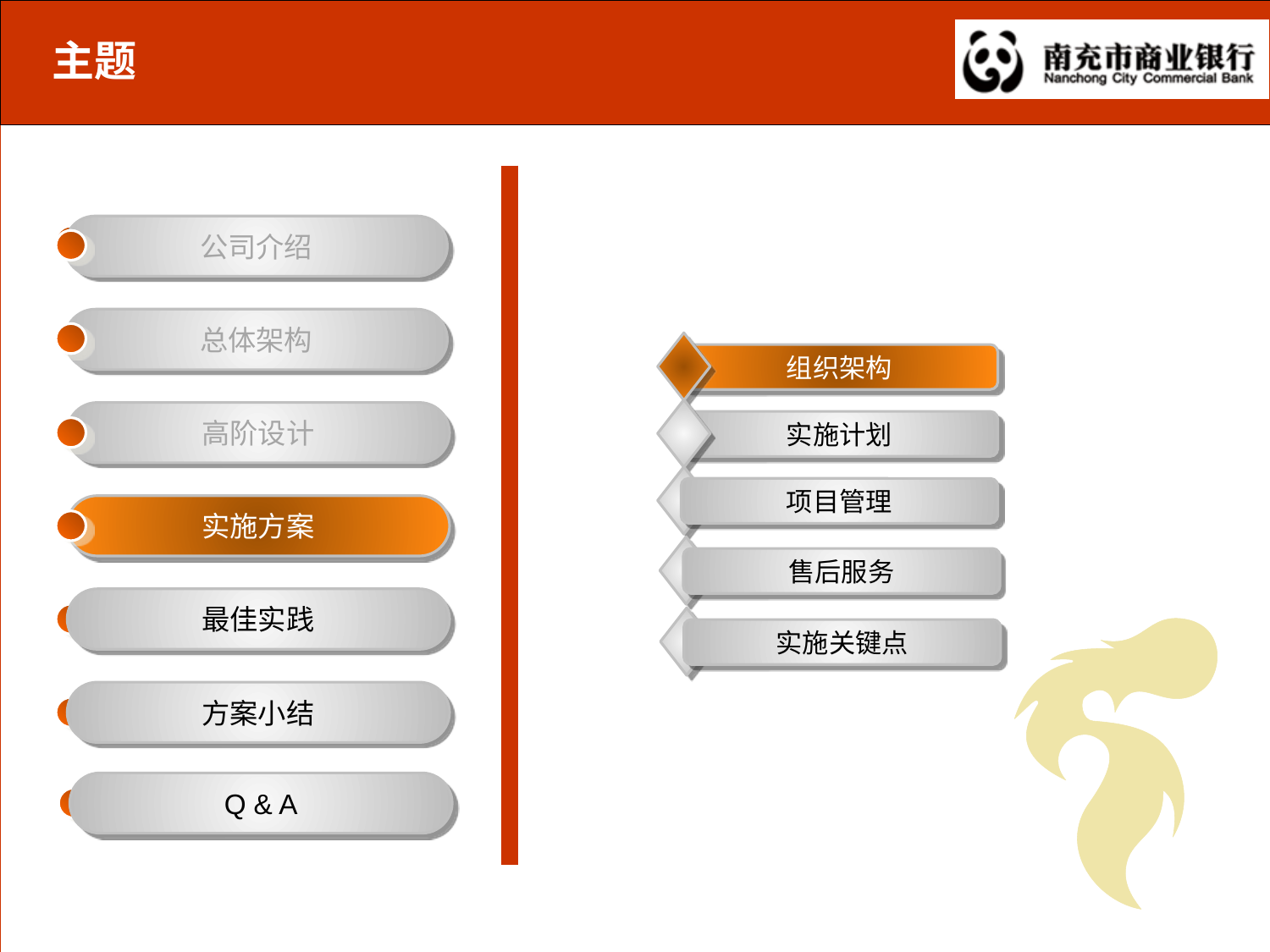

主题
公司介绍
公司介绍

总体架构

组织架构

高阶设计
实施计划

项目管理
实施方案

售后服务
最佳实践

实施关键点
方案小结

Q & A